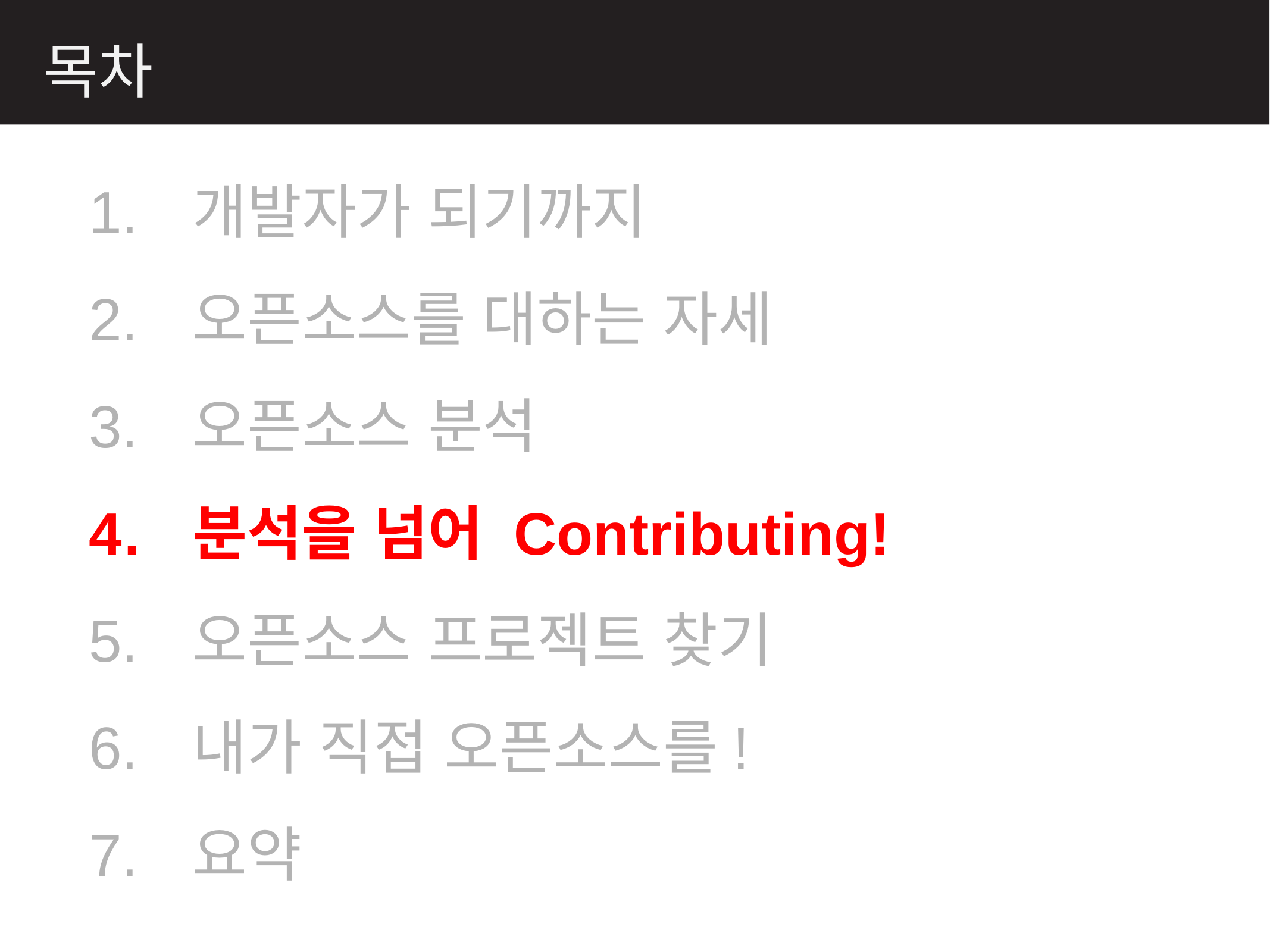

목차
 개발자가 되기까지
 오픈소스를 대하는 자세
 오픈소스 분석
 분석을 넘어 Contributing!
 오픈소스 프로젝트 찾기
 내가 직접 오픈소스를!
 요약